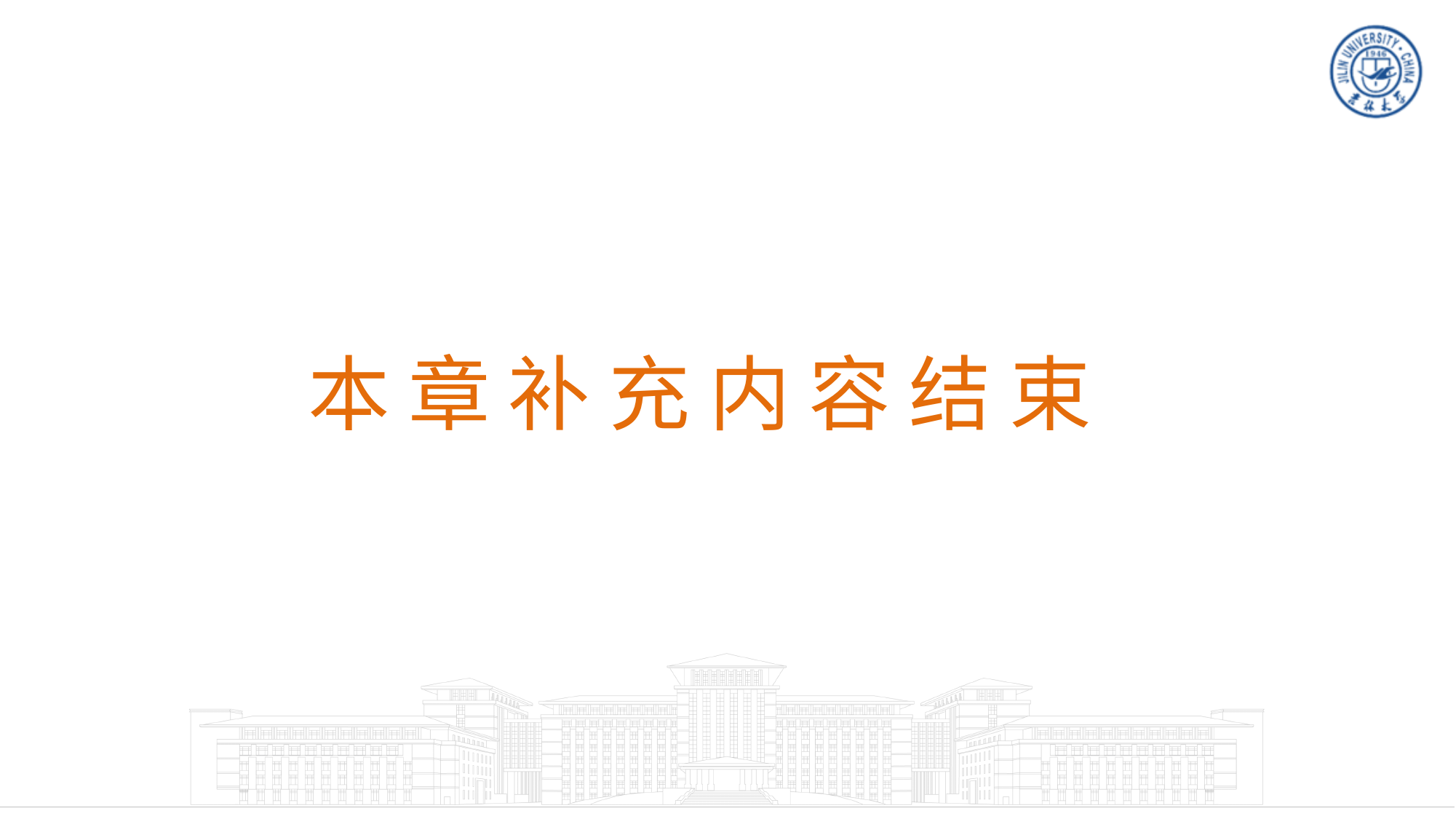

# 本 章 补 充 内 容 结 束
114